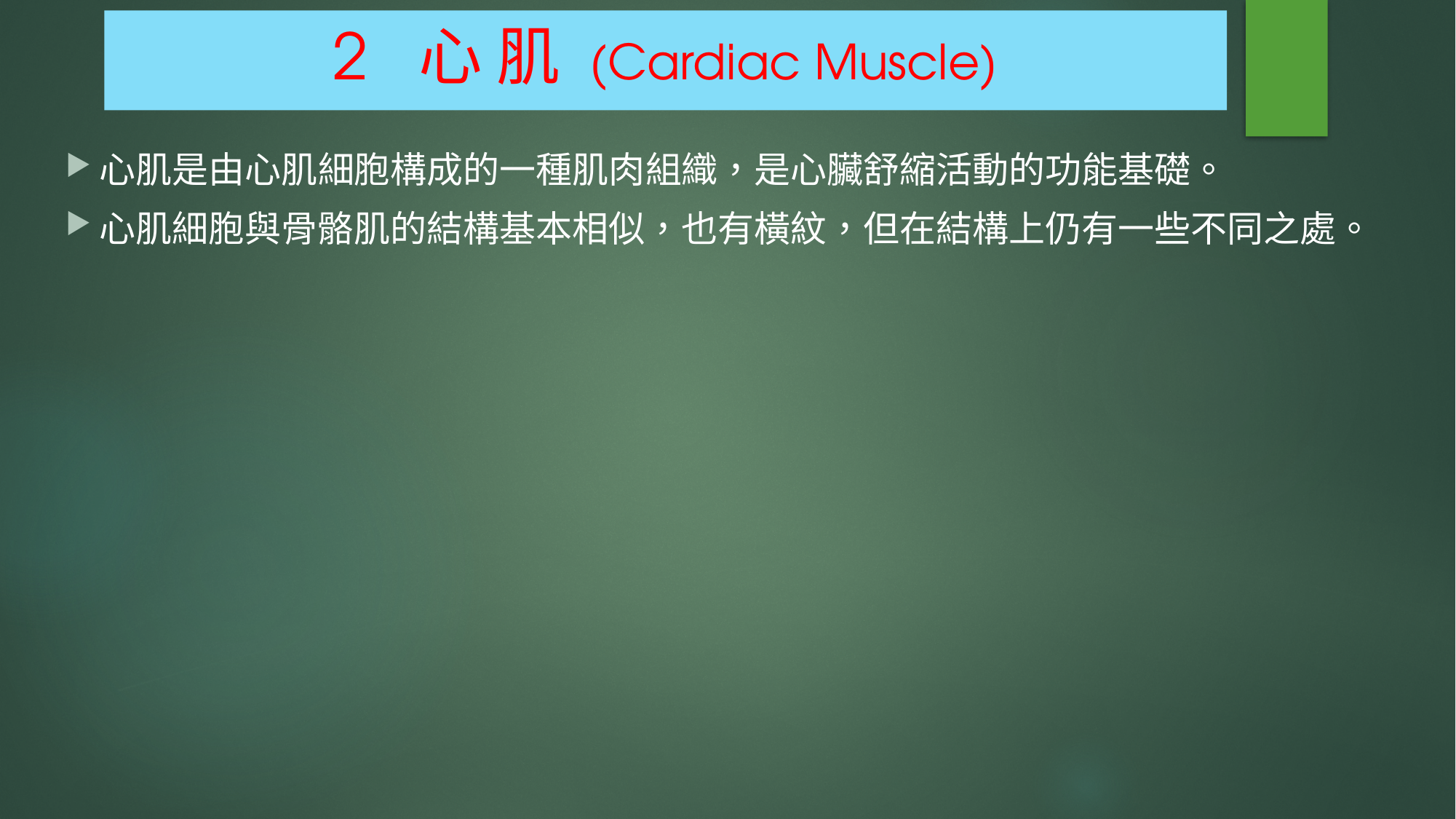

# 2  心 肌 (Cardiac Muscle)
心肌是由心肌細胞構成的一種肌肉組織，是心臟舒縮活動的功能基礎。
心肌細胞與骨骼肌的結構基本相似，也有橫紋，但在結構上仍有一些不同之處。